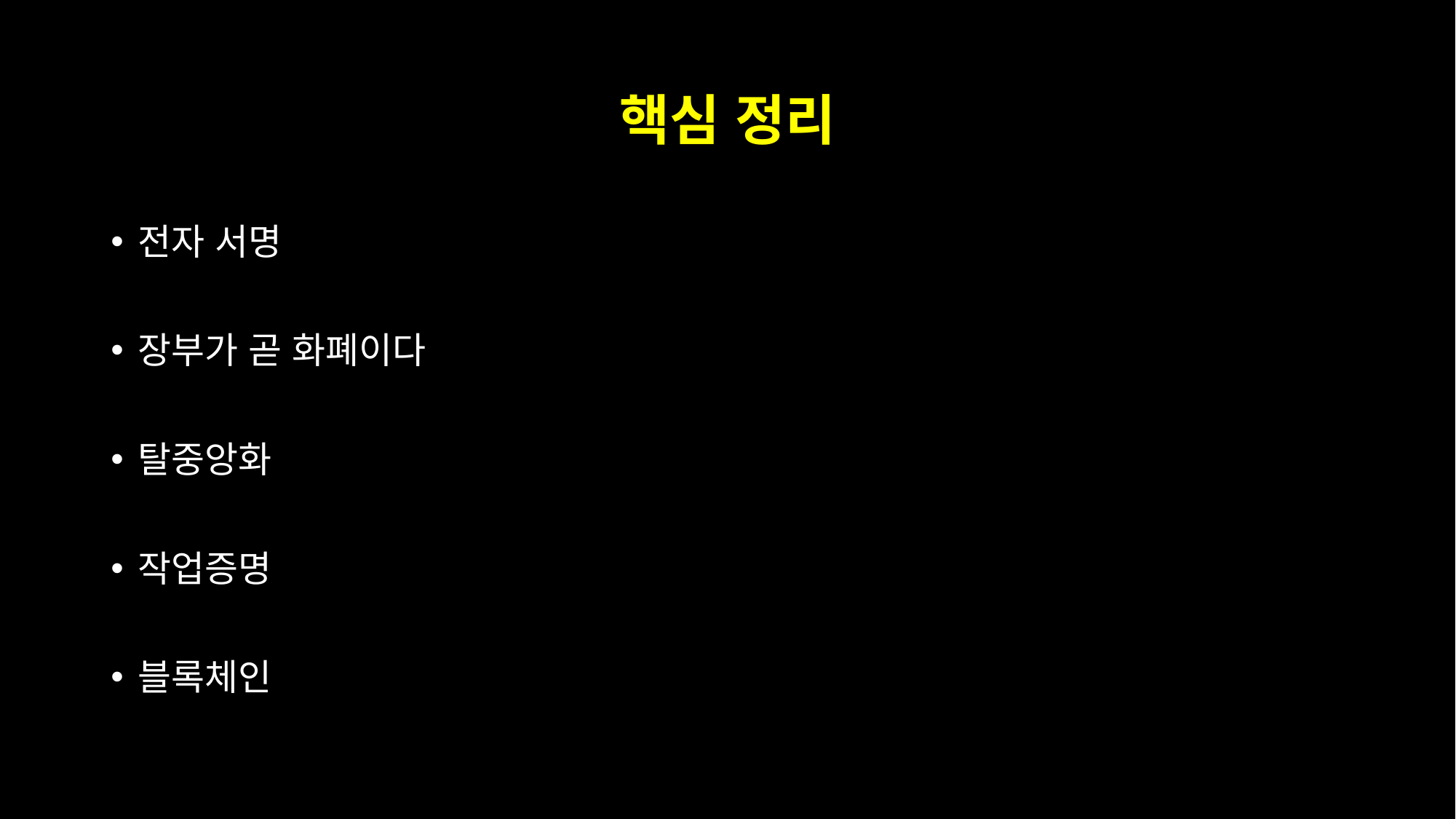

# 핵심 정리
전자 서명

장부가 곧 화폐이다

탈중앙화

작업증명

블록체인